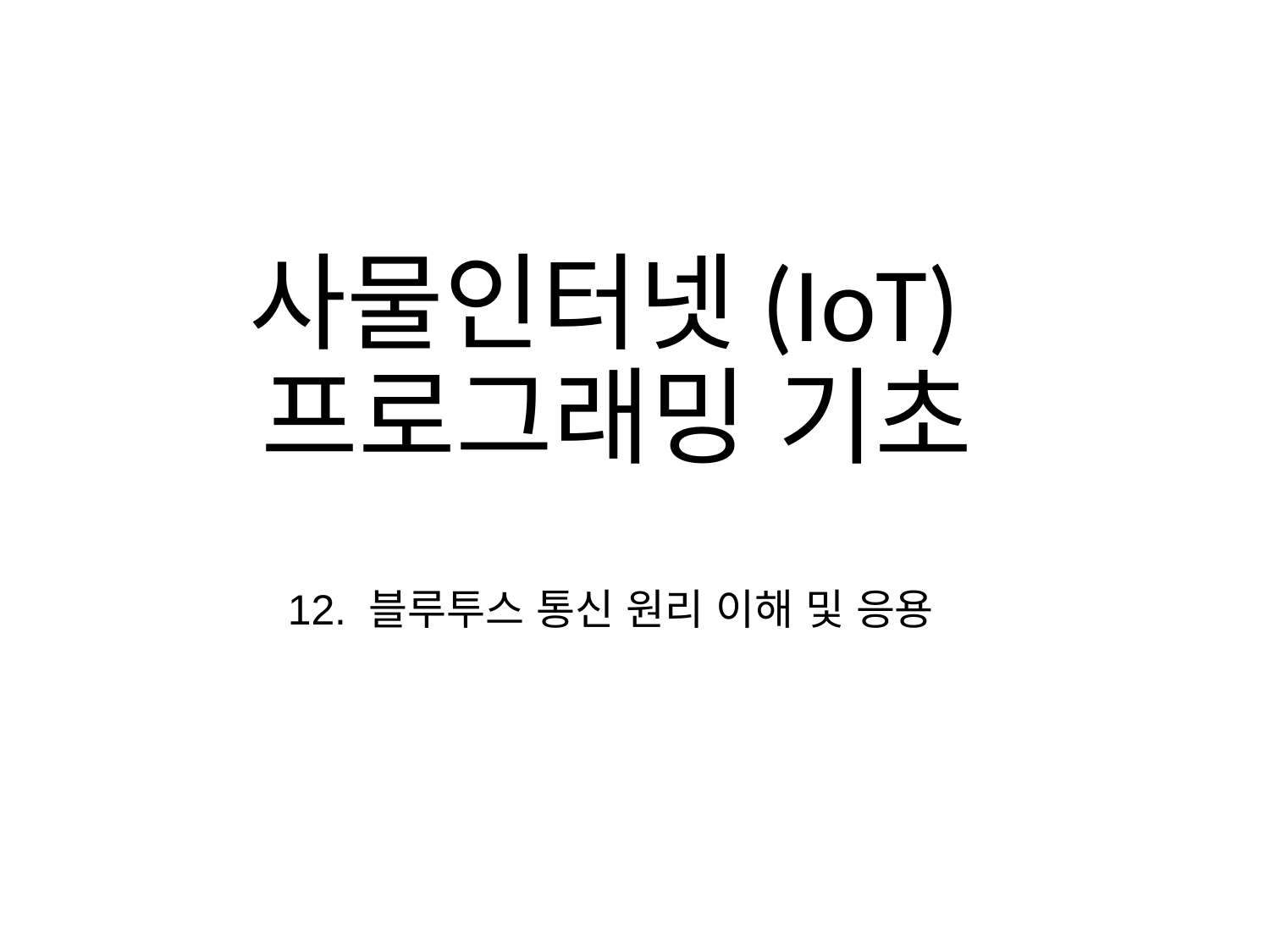

# 사물인터넷(IoT) 프로그래밍 기초
12. 블루투스 통신 원리 이해 및 응용